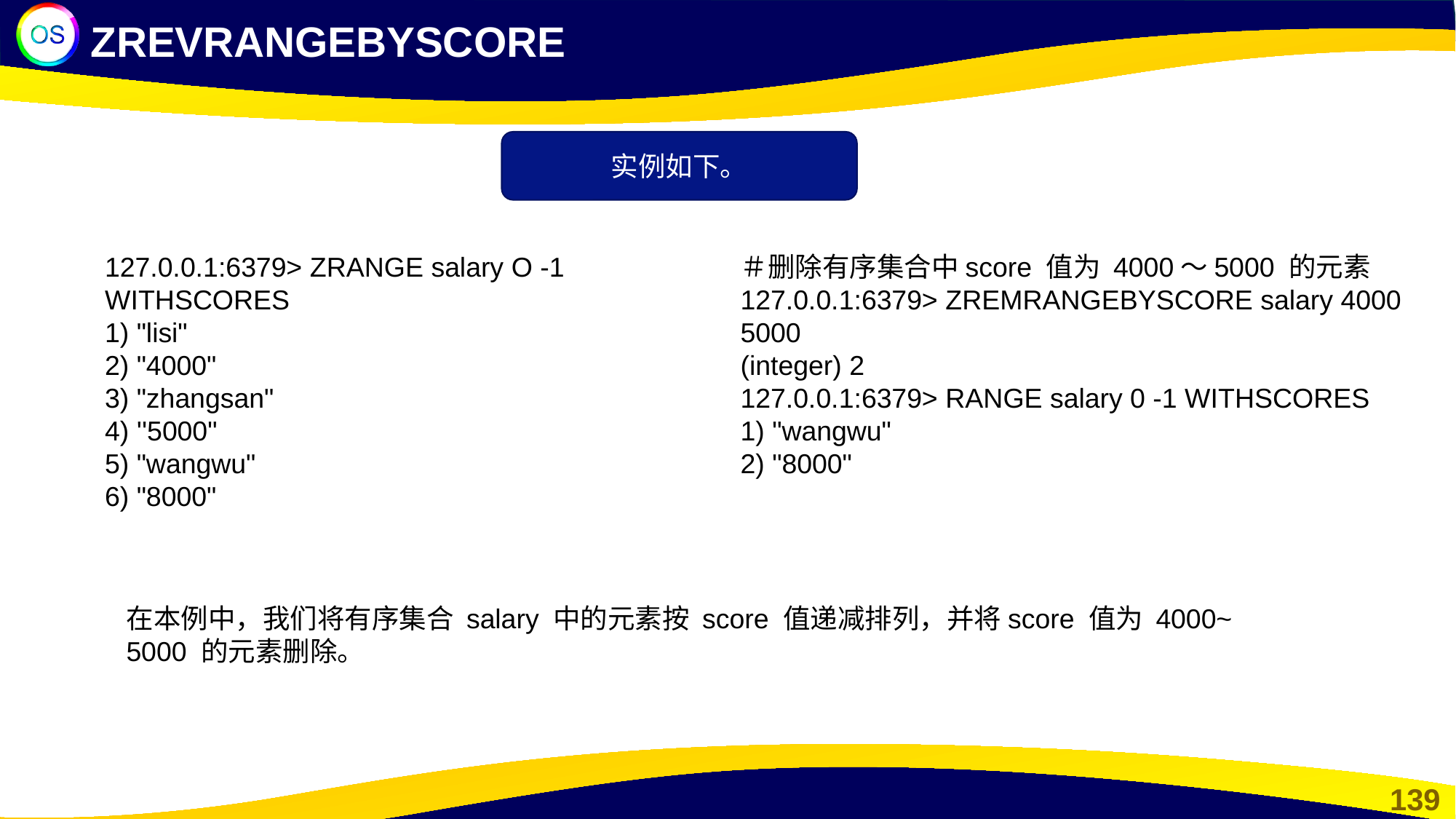

ZREVRANGEBYSCORE
实例如下。
127.0.0.1:6379> ZRANGE salary O -1 WITHSCORES
1) "lisi"
2) "4000"
3) "zhangsan"
4) ''5000"
5) "wangwu"
6) "8000"
＃删除有序集合中score 值为 4000～5000 的元素
127.0.0.1:6379> ZREMRANGEBYSCORE salary 4000 5000
(integer) 2
127.0.0.1:6379> RANGE salary 0 -1 WITHSCORES
1) "wangwu"
2) "8000"
在本例中，我们将有序集合 salary 中的元素按 score 值递减排列，并将score 值为 4000~
5000 的元素删除。